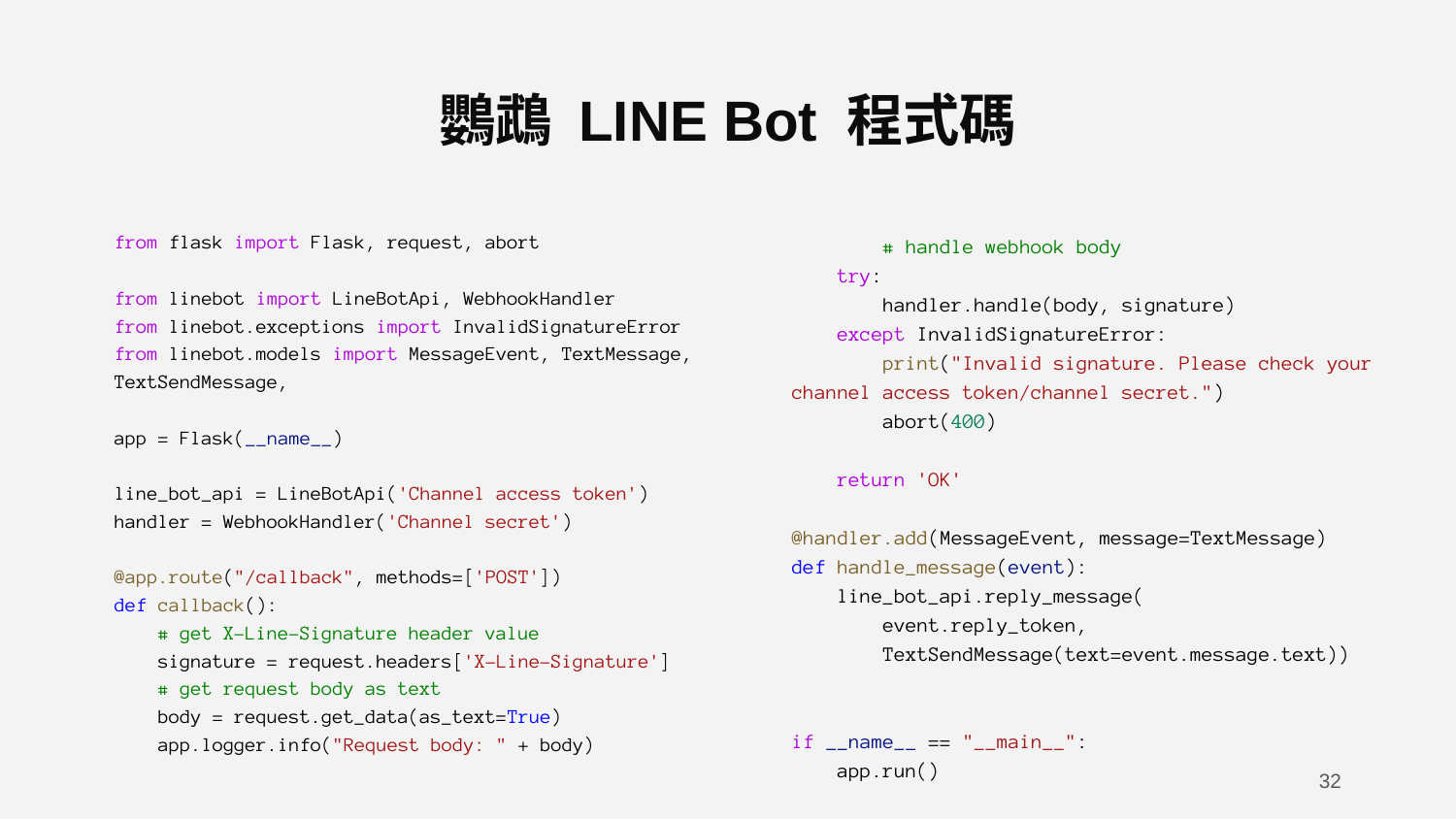

# 鸚鵡 LINE Bot 程式碼
from flask import Flask, request, abort

from linebot import LineBotApi, WebhookHandler
from linebot.exceptions import InvalidSignatureError
from linebot.models import MessageEvent, TextMessage, TextSendMessage,

app = Flask(__name__)

line_bot_api = LineBotApi('Channel access token')
handler = WebhookHandler('Channel secret')

@app.route("/callback", methods=['POST'])
def callback():
    # get X-Line-Signature header value
    signature = request.headers['X-Line-Signature']
    # get request body as text
    body = request.get_data(as_text=True)
    app.logger.info("Request body: " + body)
        # handle webhook body
    try:
        handler.handle(body, signature)
    except InvalidSignatureError:
        print("Invalid signature. Please check your channel access token/channel secret.")
        abort(400)

    return 'OK'

@handler.add(MessageEvent, message=TextMessage)
def handle_message(event):
    line_bot_api.reply_message(
        event.reply_token,
        TextSendMessage(text=event.message.text))

if __name__ == "__main__":
    app.run()
32